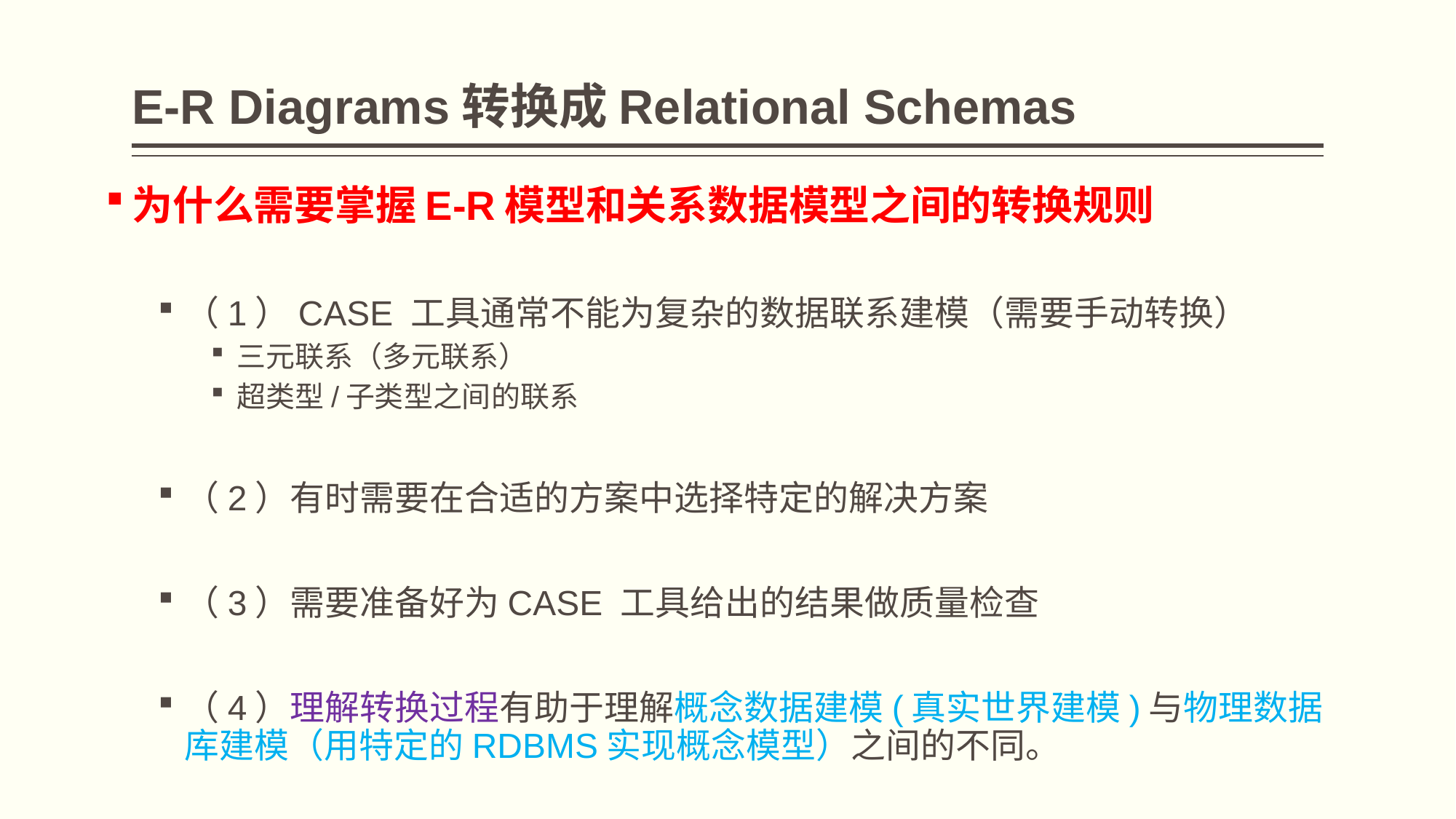

# E-R Diagrams转换成Relational Schemas
为什么需要掌握E-R模型和关系数据模型之间的转换规则

（1）CASE 工具通常不能为复杂的数据联系建模（需要手动转换）
三元联系（多元联系）
超类型/子类型之间的联系

（2）有时需要在合适的方案中选择特定的解决方案

（3）需要准备好为CASE 工具给出的结果做质量检查

（4）理解转换过程有助于理解概念数据建模(真实世界建模)与物理数据库建模（用特定的RDBMS实现概念模型）之间的不同。